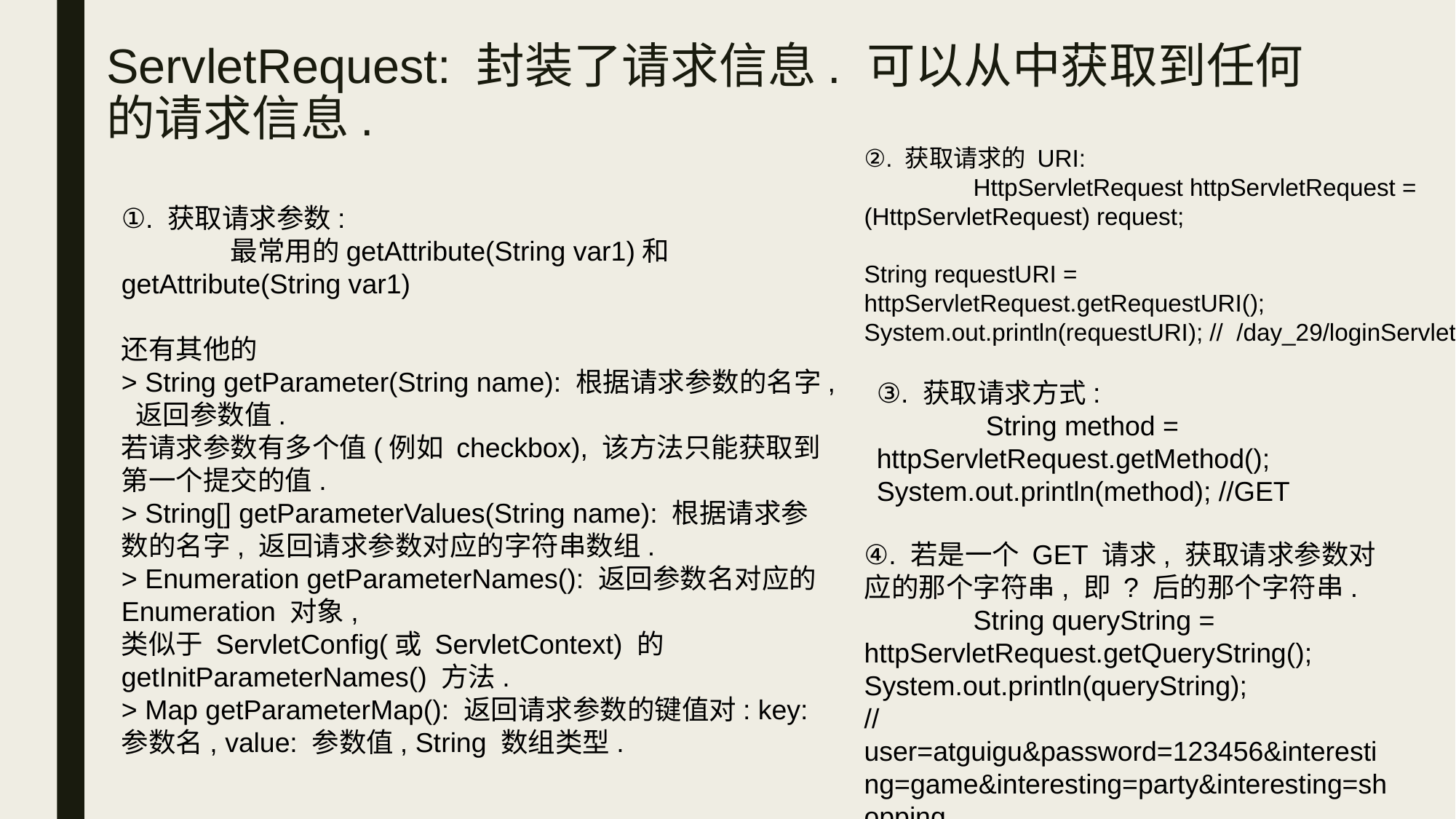

# ServletRequest: 封装了请求信息. 可以从中获取到任何的请求信息.
②. 获取请求的 URI:
	HttpServletRequest httpServletRequest = (HttpServletRequest) request;

String requestURI = httpServletRequest.getRequestURI();
System.out.println(requestURI); //  /day_29/loginServlet
①. 获取请求参数:
	最常用的getAttribute(String var1)和getAttribute(String var1)

还有其他的
> String getParameter(String name): 根据请求参数的名字, 返回参数值.
若请求参数有多个值(例如 checkbox), 该方法只能获取到第一个提交的值.
> String[] getParameterValues(String name): 根据请求参数的名字, 返回请求参数对应的字符串数组.
> Enumeration getParameterNames(): 返回参数名对应的 Enumeration 对象,
类似于 ServletConfig(或 ServletContext) 的 getInitParameterNames() 方法.
> Map getParameterMap(): 返回请求参数的键值对: key: 参数名, value: 参数值, String 数组类型.
③. 获取请求方式:
	String method = httpServletRequest.getMethod();
System.out.println(method); //GET
④. 若是一个 GET 请求, 获取请求参数对应的那个字符串, 即 ? 后的那个字符串.
	String queryString = httpServletRequest.getQueryString();
System.out.println(queryString);
//user=atguigu&password=123456&interesting=game&interesting=party&interesting=shopping